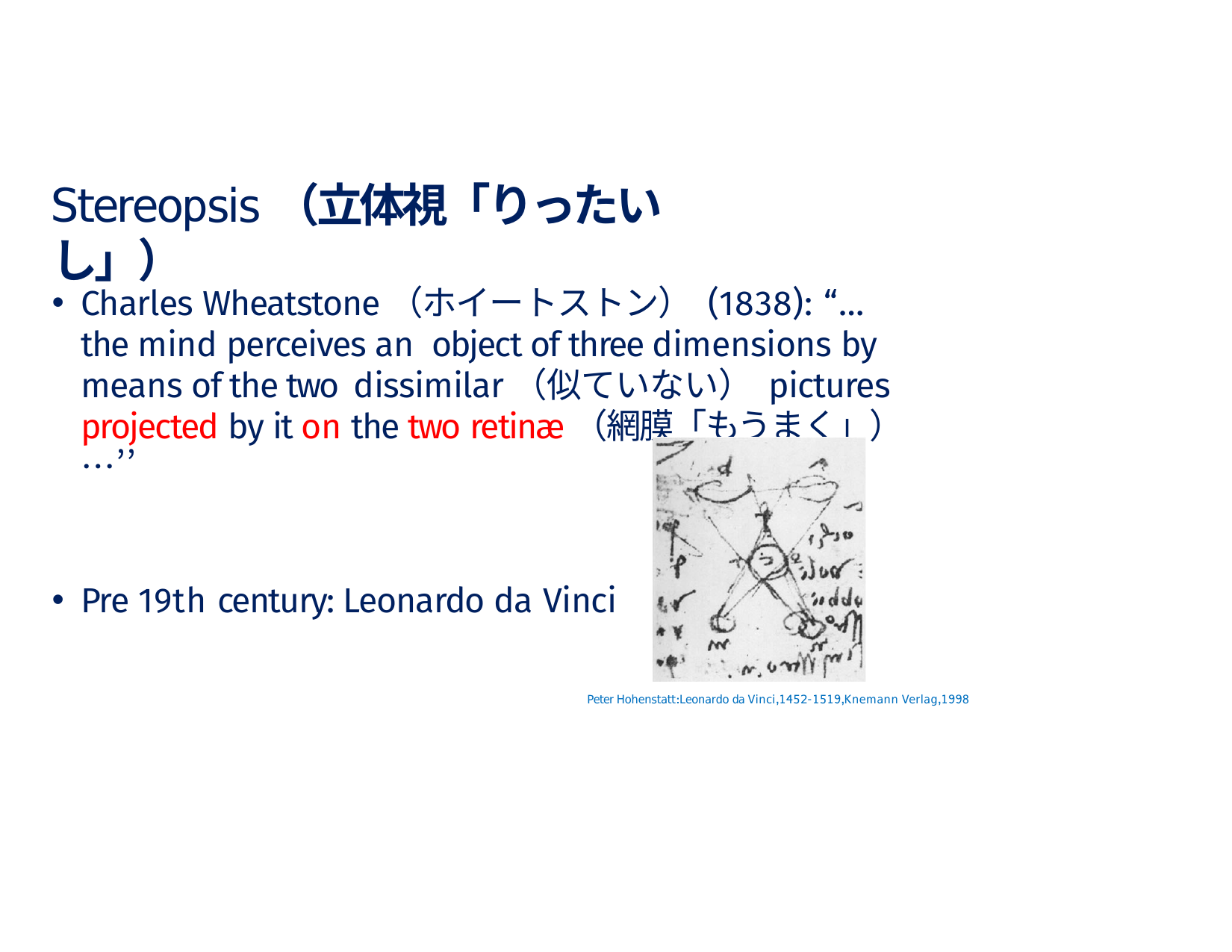

# Stereopsis（立体視「りったいし」）
Charles Wheatstone（ホイートストン） (1838): “… the mind perceives an  object of three dimensions by means of the two  dissimilar（似ていない） pictures projected by it on the two retinæ（網膜「もうまく」） …’’

Pre 19th century: Leonardo da Vinci

Peter Hohenstatt:Leonardo da Vinci,1452-1519,Knemann Verlag,1998